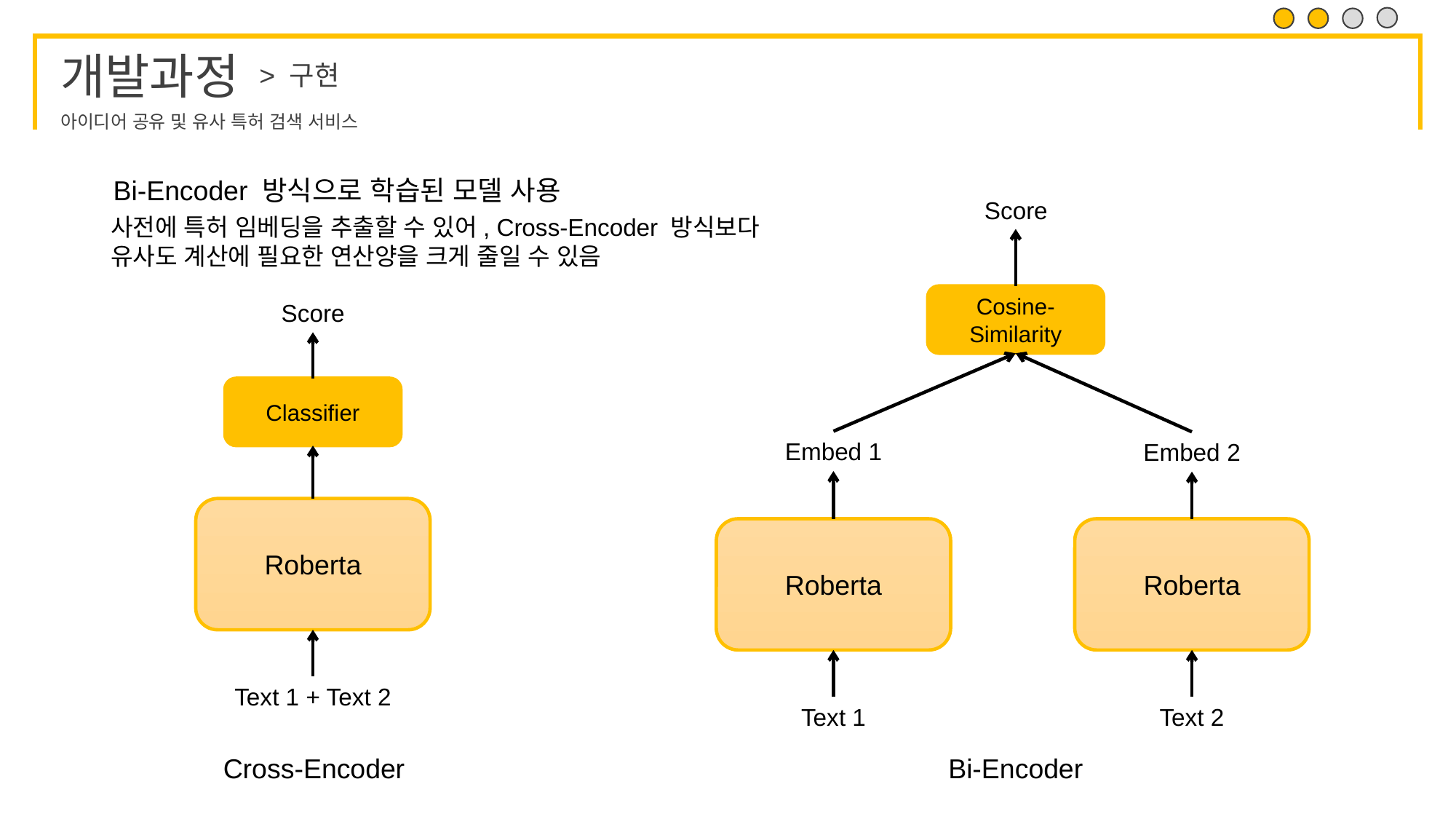

> 구현
Bi-Encoder 방식으로 학습된 모델 사용
Score
사전에 특허 임베딩을 추출할 수 있어, Cross-Encoder 방식보다 유사도 계산에 필요한 연산양을 크게 줄일 수 있음
Cosine-Similarity
Score
Classifier
Embed 1
Embed 2
Roberta
Roberta
Roberta
Text 1 + Text 2
Text 1
Text 2
Cross-Encoder
Bi-Encoder